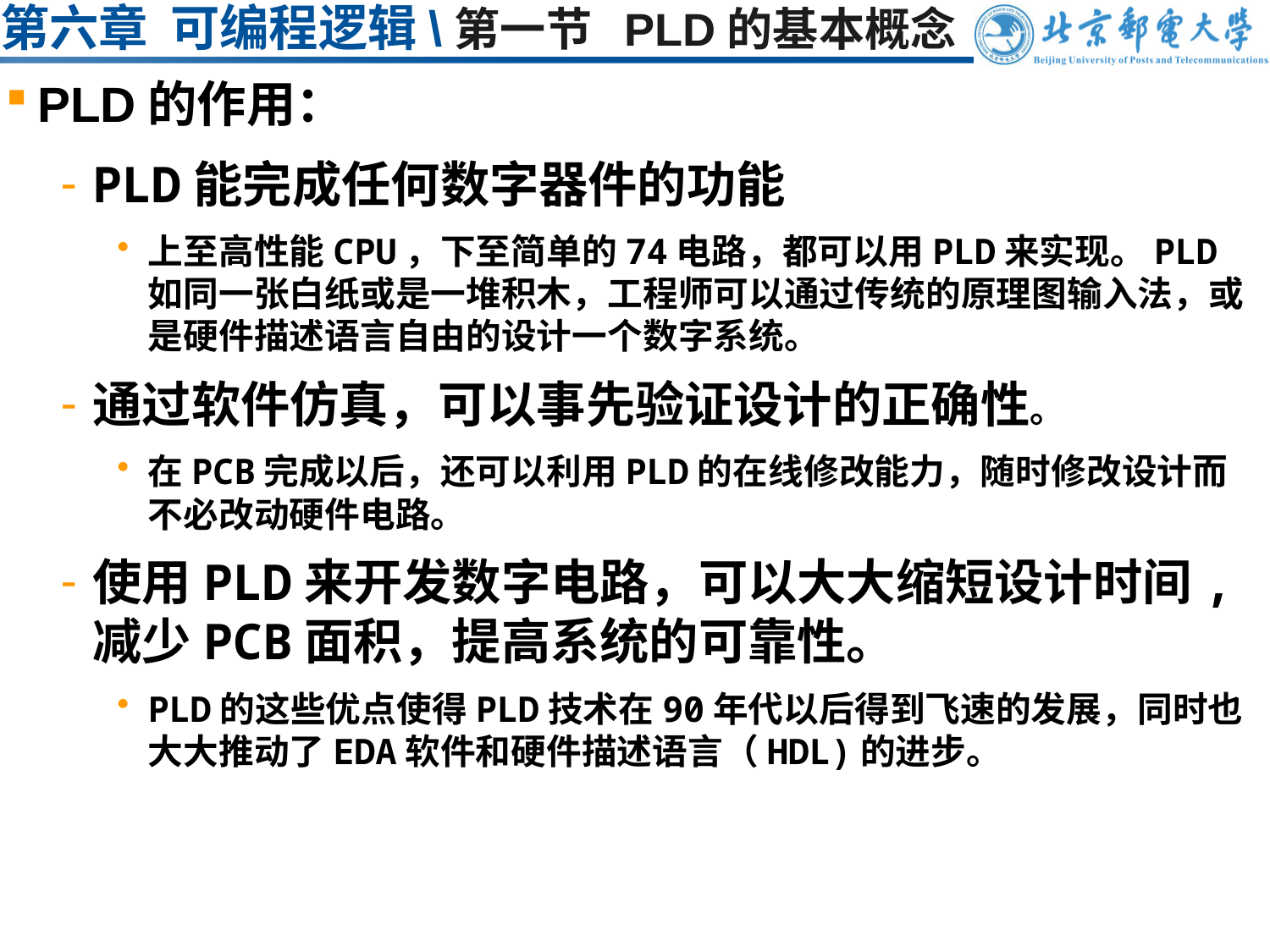

# 第六章  可编程逻辑\第一节  PLD的基本概念
PLD的作用：
PLD能完成任何数字器件的功能
上至高性能CPU，下至简单的74电路，都可以用PLD来实现。PLD如同一张白纸或是一堆积木，工程师可以通过传统的原理图输入法，或是硬件描述语言自由的设计一个数字系统。
通过软件仿真，可以事先验证设计的正确性。
在PCB完成以后，还可以利用PLD的在线修改能力，随时修改设计而不必改动硬件电路。
使用PLD来开发数字电路，可以大大缩短设计时间,减少PCB面积，提高系统的可靠性。
PLD的这些优点使得PLD技术在90年代以后得到飞速的发展，同时也大大推动了EDA软件和硬件描述语言（HDL)的进步。